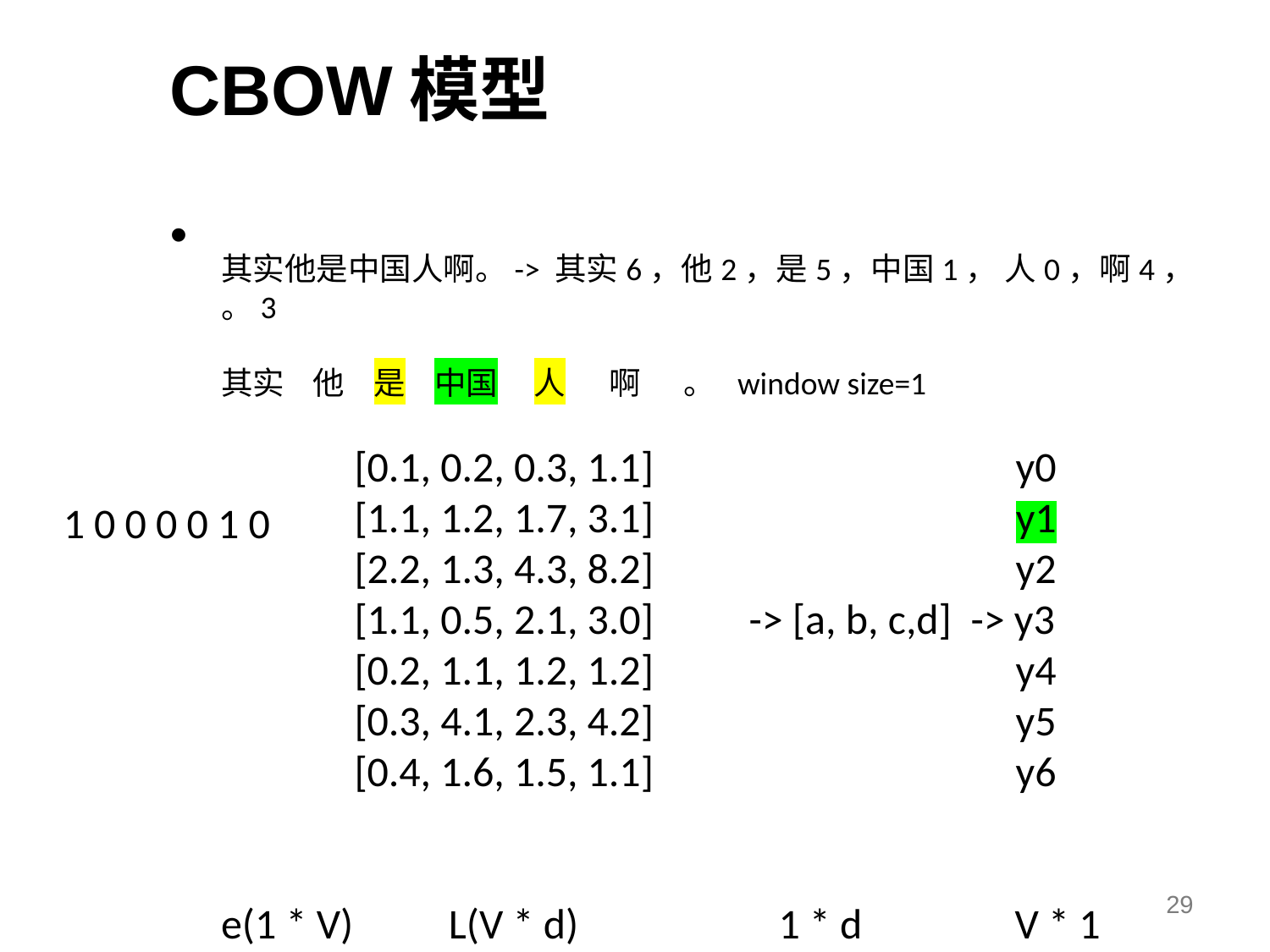

CBOW模型

•
其实他是中国人啊。-> 其实6，他2，是5，中国1， 人0，啊4， 。3

其实    他    是    中国     人      啊      。  window size=1

              [0.1, 0.2, 0.3, 1.1]                                      y0
              [1.1, 1.2, 1.7, 3.1]                                      y1
              [2.2, 1.3, 4.3, 8.2]                                      y2
              [1.1, 0.5, 2.1, 3.0]          -> [a, b, c,d]  -> y3
              [0.2, 1.1, 1.2, 1.2]                                      y4
              [0.3, 4.1, 2.3, 4.2]                                      y5
              [0.4, 1.6, 1.5, 1.1]                                      y6

e(1 * V)          L(V * d)                     1 * d                V * 1

1 0 0 0 0 1 0
29